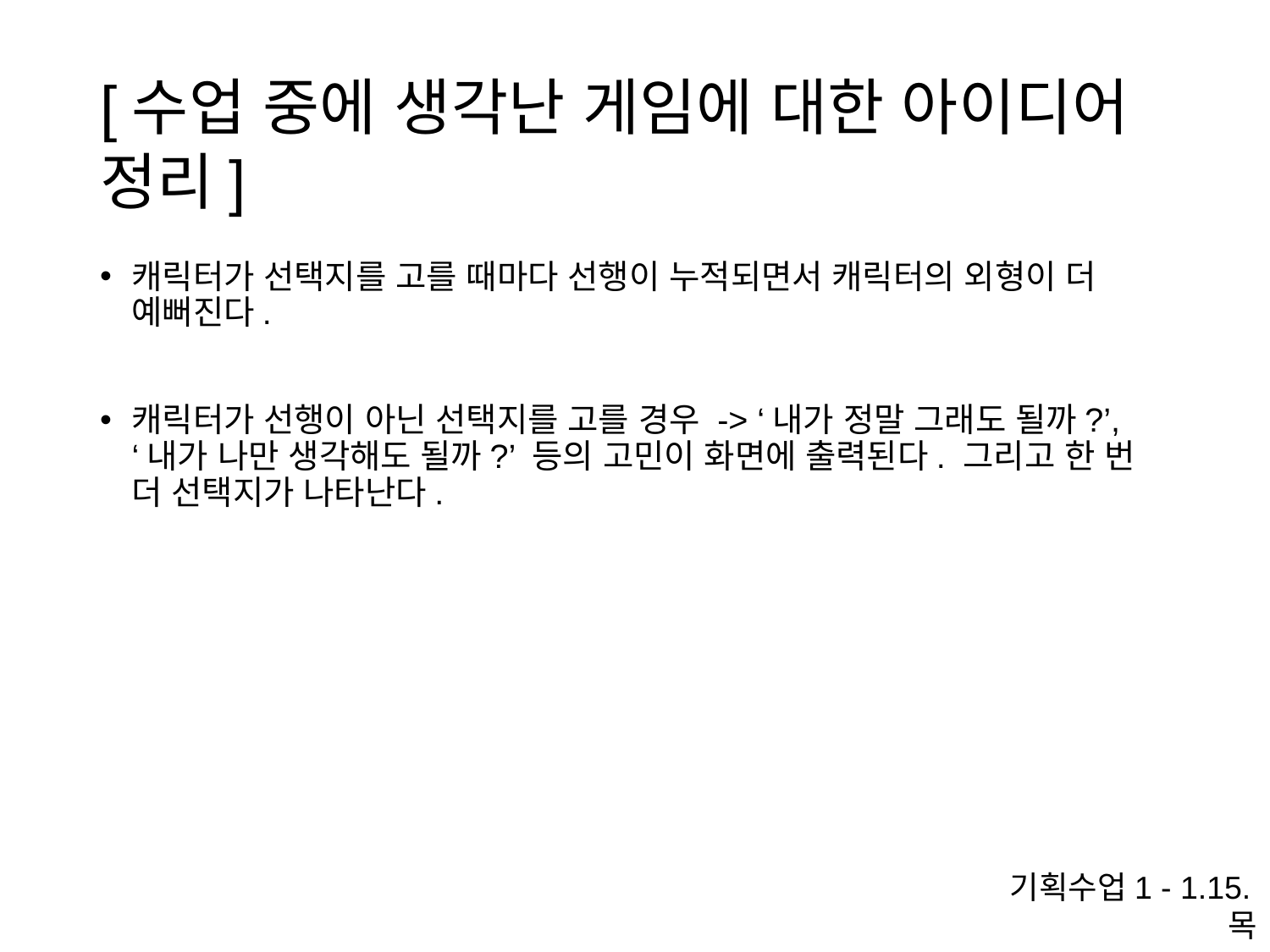

# [수업 중에 생각난 게임에 대한 아이디어 정리]
캐릭터가 선택지를 고를 때마다 선행이 누적되면서 캐릭터의 외형이 더 예뻐진다.

캐릭터가 선행이 아닌 선택지를 고를 경우 -> ‘내가 정말 그래도 될까?’, ‘내가 나만 생각해도 될까?’ 등의 고민이 화면에 출력된다. 그리고 한 번 더 선택지가 나타난다.
기획수업1 - 1.15.목